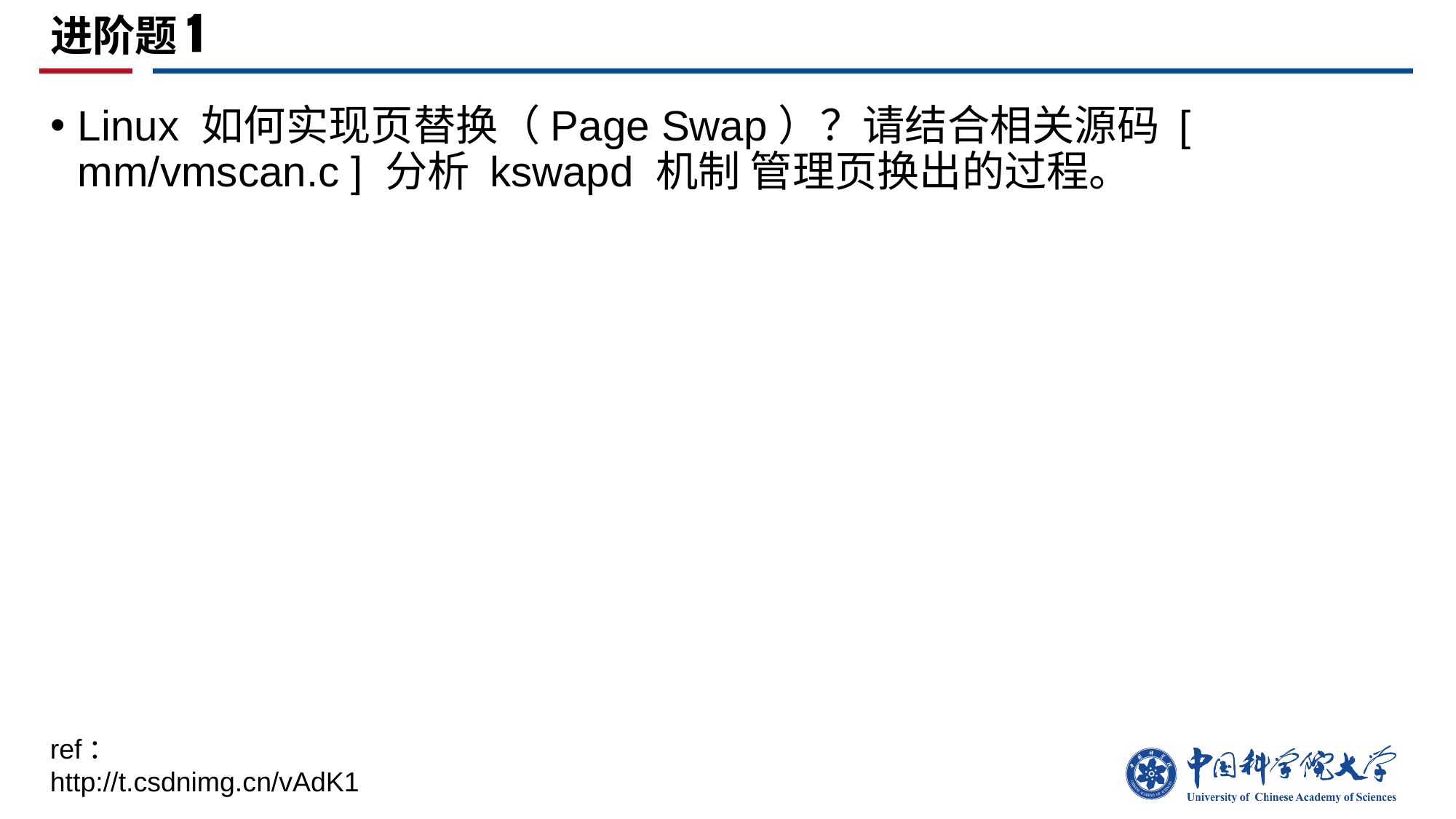

# 进阶题1
Linux 如何实现页替换（Page Swap）？请结合相关源码 [ mm/vmscan.c ] 分析 kswapd 机制 管理页换出的过程。
ref：
http://t.csdnimg.cn/vAdK1